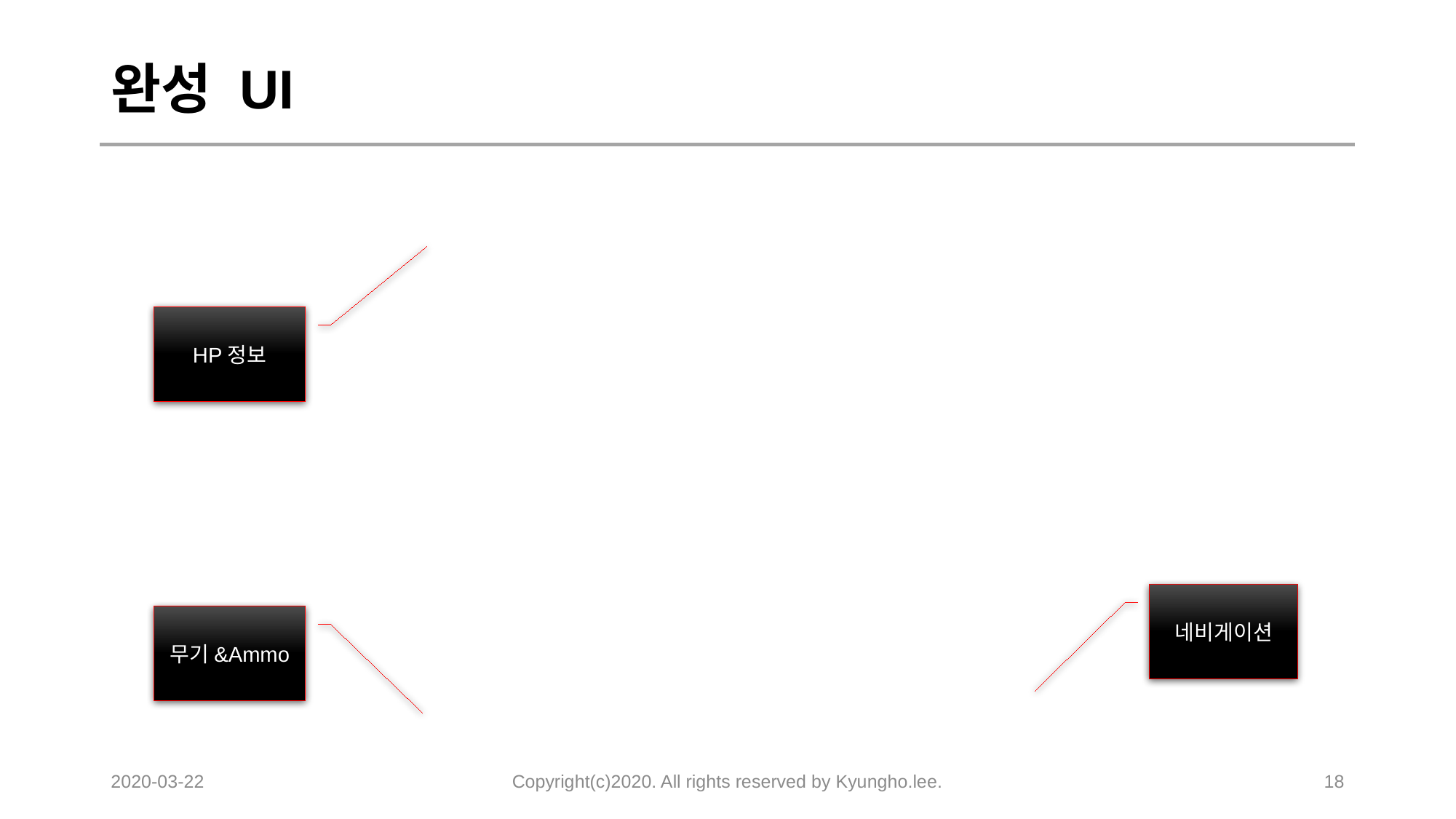

# 완성 UI

HP정보
네비게이션
무기&Ammo
2020-03-22
Copyright(c)2020. All rights reserved by Kyungho.lee.
18